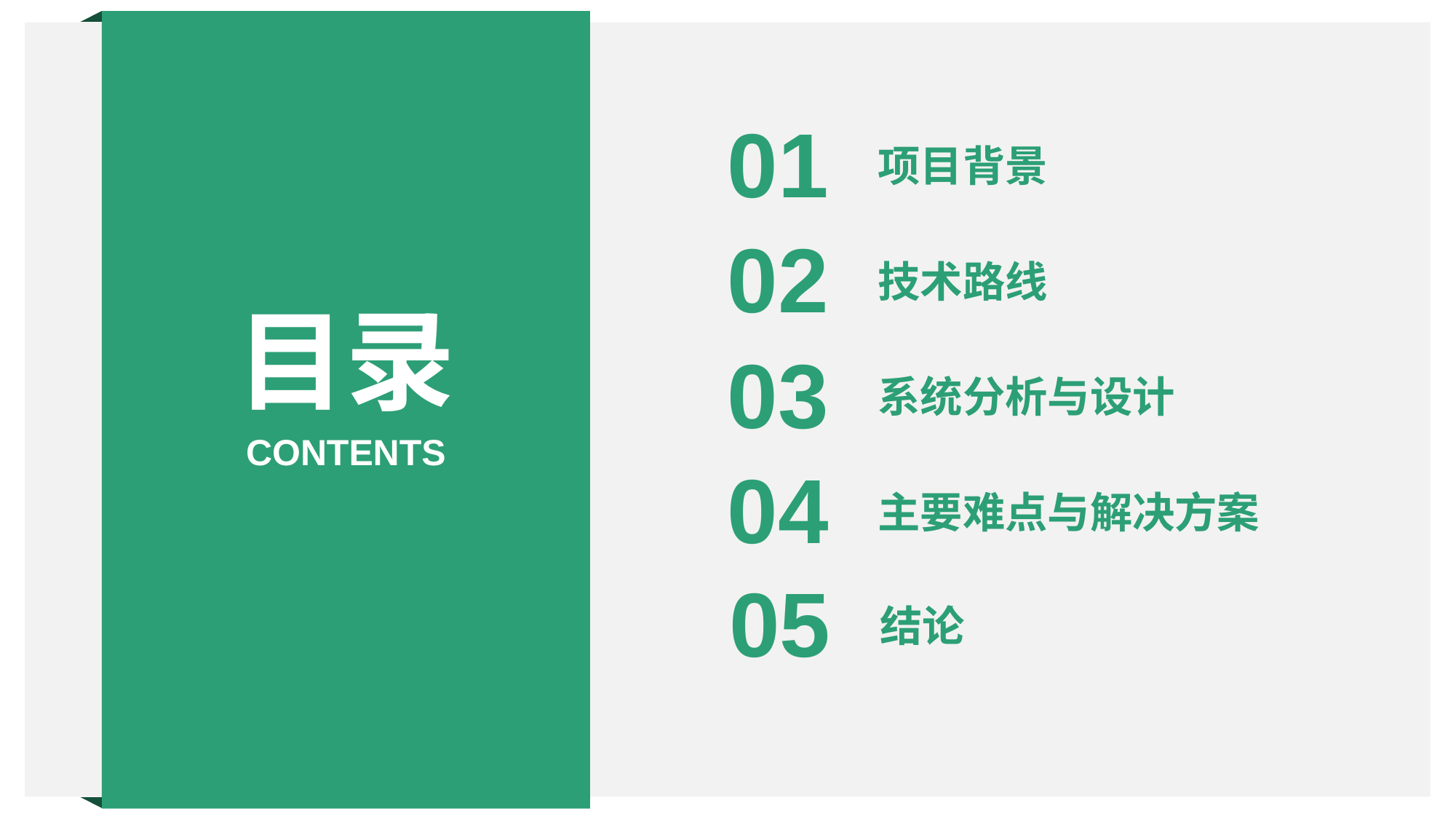

01
项目背景
02
技术路线
目录
03
系统分析与设计
CONTENTS
04
主要难点与解决方案
05
结论